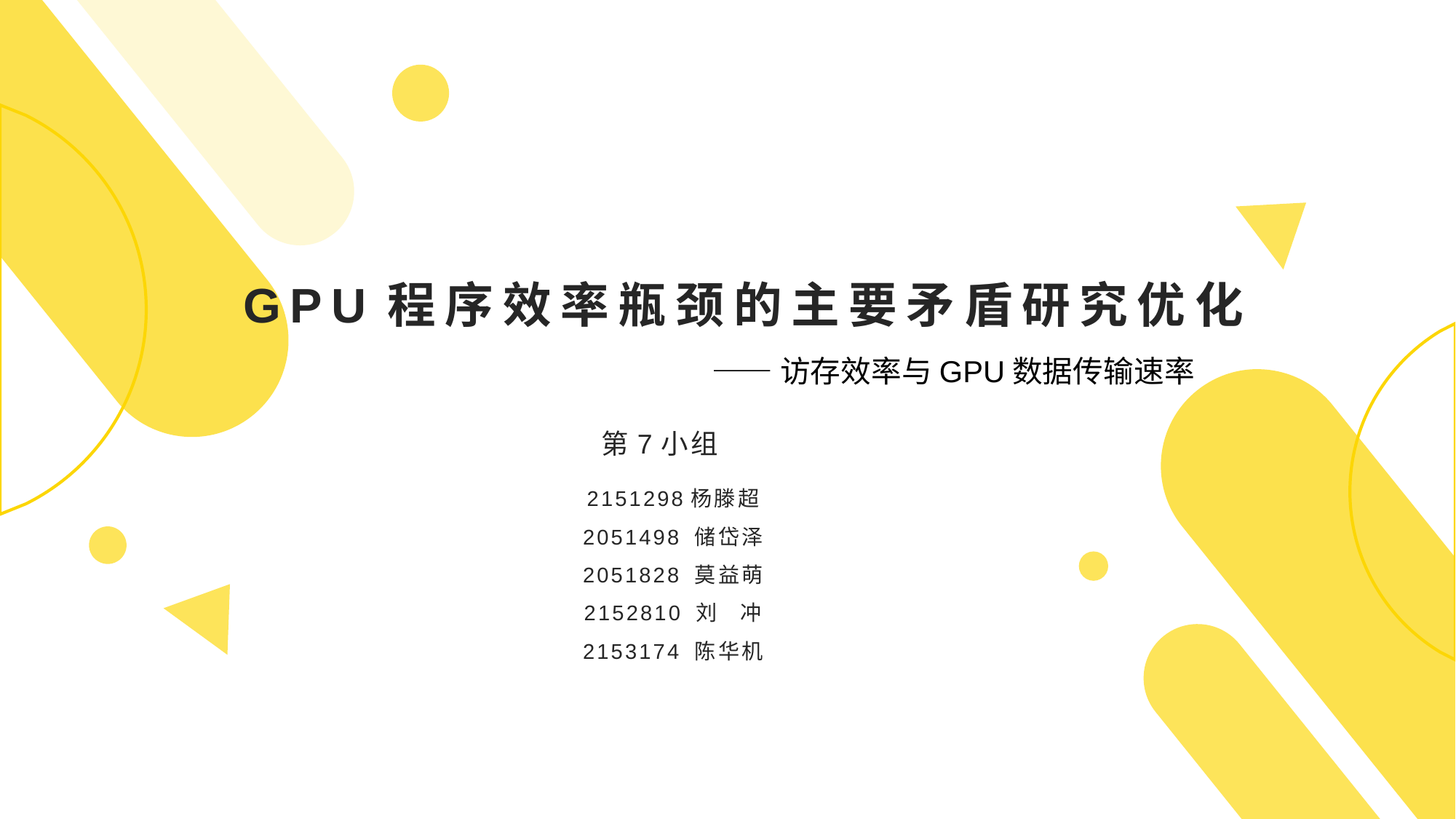

# GPU程序效率瓶颈的主要矛盾研究优化
——访存效率与GPU数据传输速率
第7小组
2151298杨滕超
2051498 储岱泽
2051828 莫益萌
2152810 刘   冲
2153174 陈华机